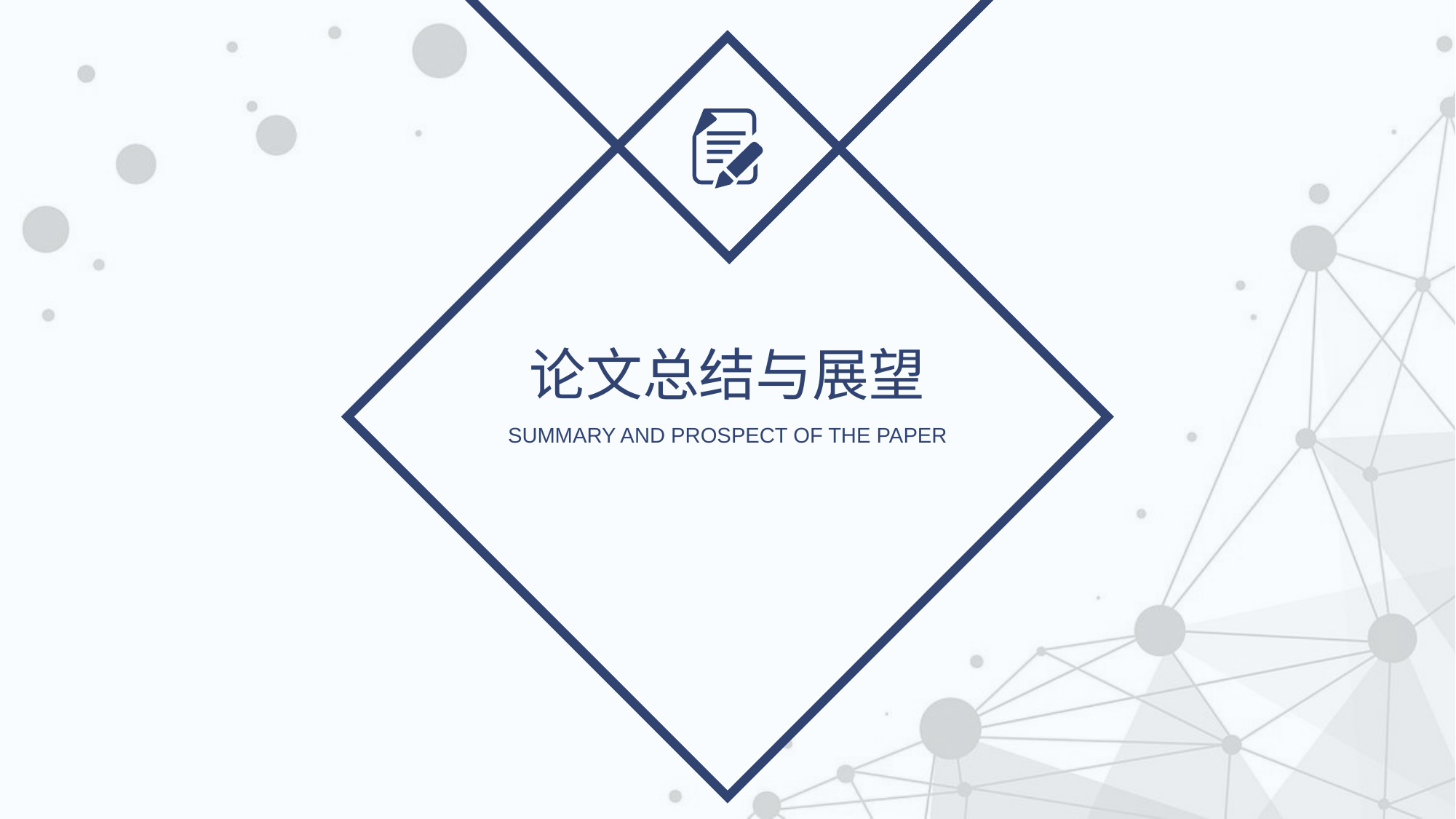

论文总结与展望
SUMMARY AND PROSPECT OF THE PAPER